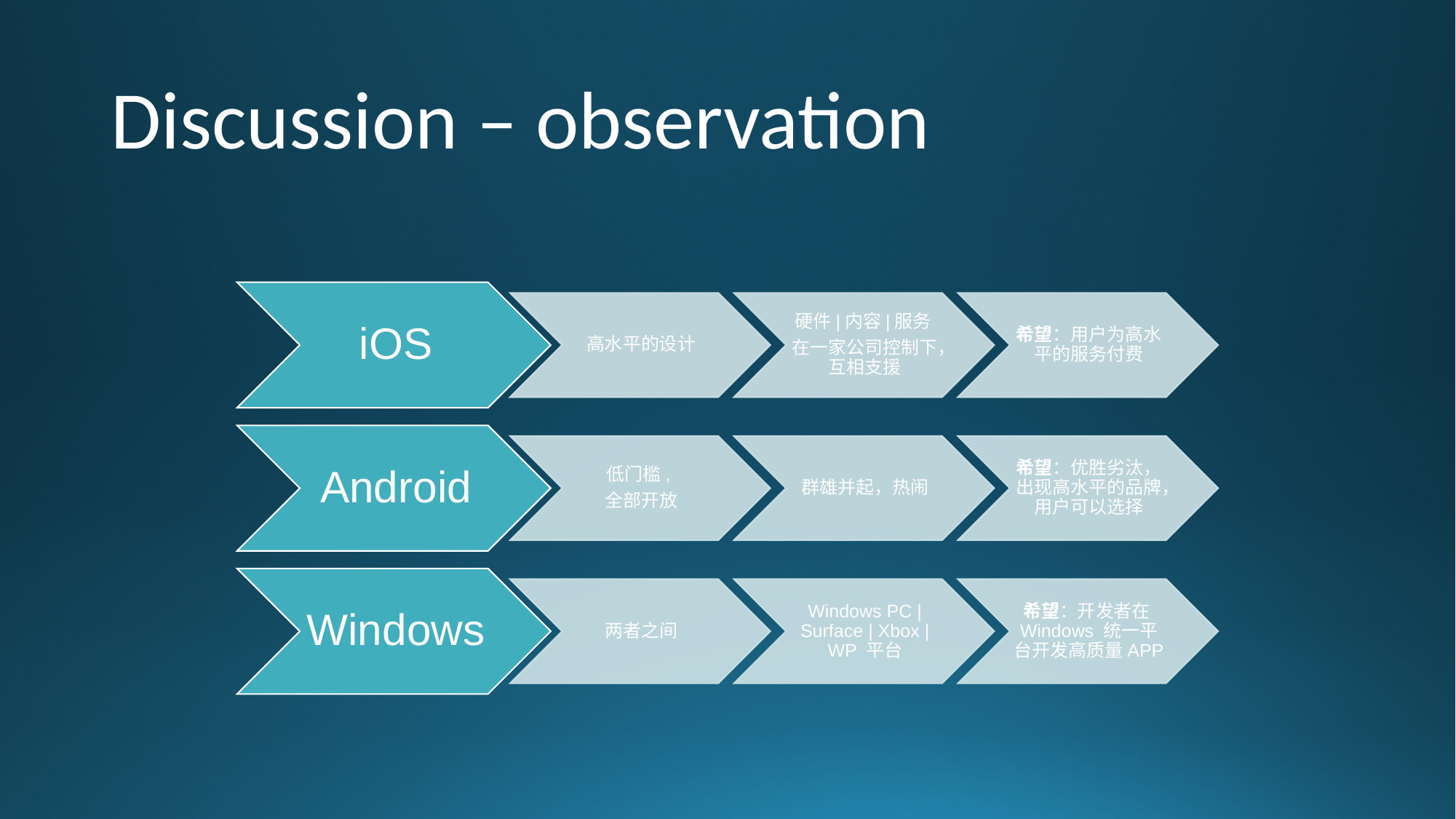

# Discussion – observation
iOS
高水平的设计
硬件|内容|服务
在一家公司控制下，互相支援
希望：用户为高水平的服务付费
Android
低门槛,
全部开放
群雄并起，热闹
希望：优胜劣汰，出现高水平的品牌，用户可以选择
Windows
两者之间
Windows PC | Surface | Xbox | WP 平台
希望：开发者在Windows 统一平台开发高质量APP